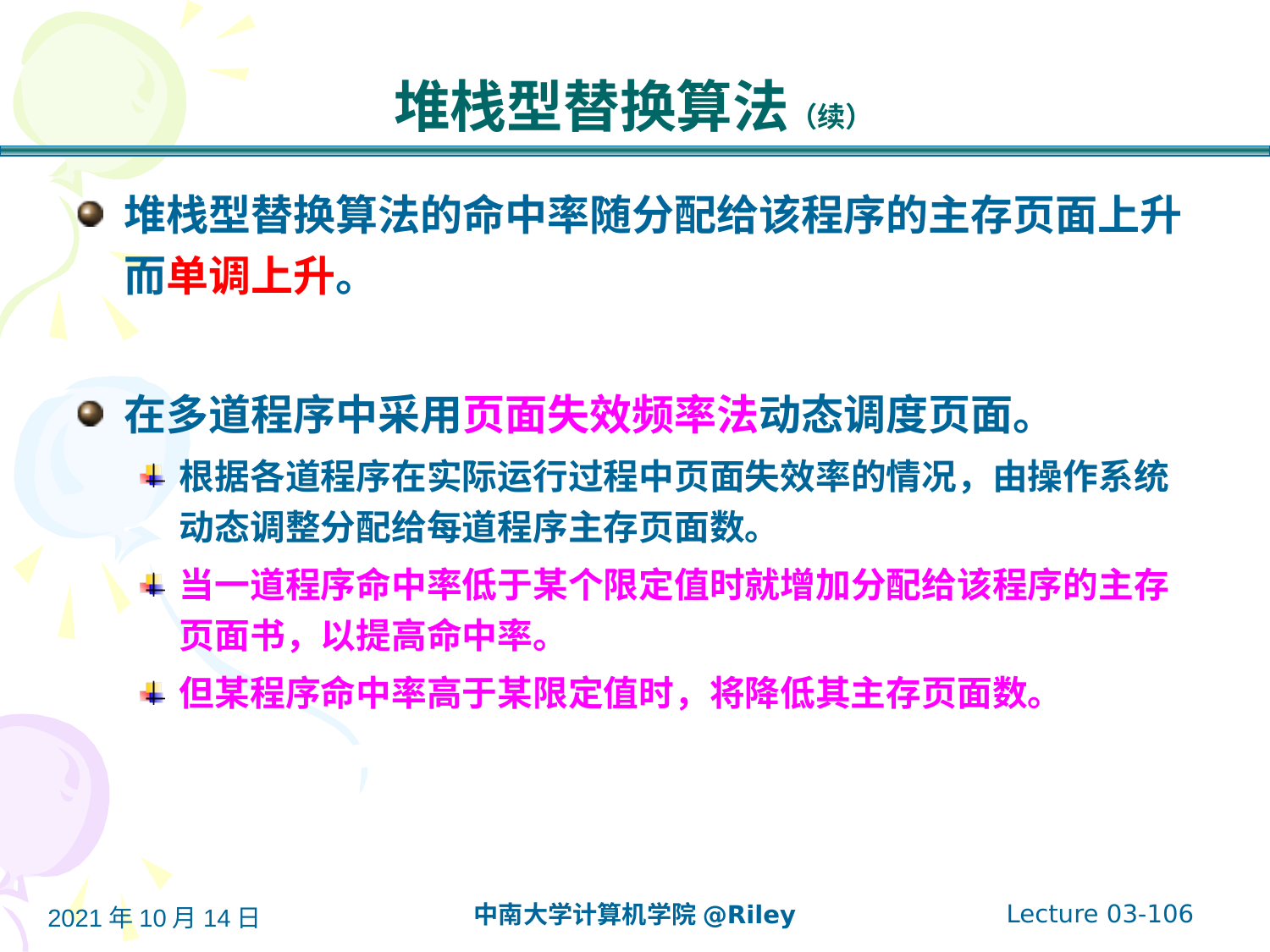

# 堆栈型替换算法（续）
堆栈型替换算法的命中率随分配给该程序的主存页面上升而单调上升。

在多道程序中采用页面失效频率法动态调度页面。
根据各道程序在实际运行过程中页面失效率的情况，由操作系统动态调整分配给每道程序主存页面数。
当一道程序命中率低于某个限定值时就增加分配给该程序的主存页面书，以提高命中率。
但某程序命中率高于某限定值时，将降低其主存页面数。
Lecture 03-106
中南大学计算机学院@Riley
2021年10月14日